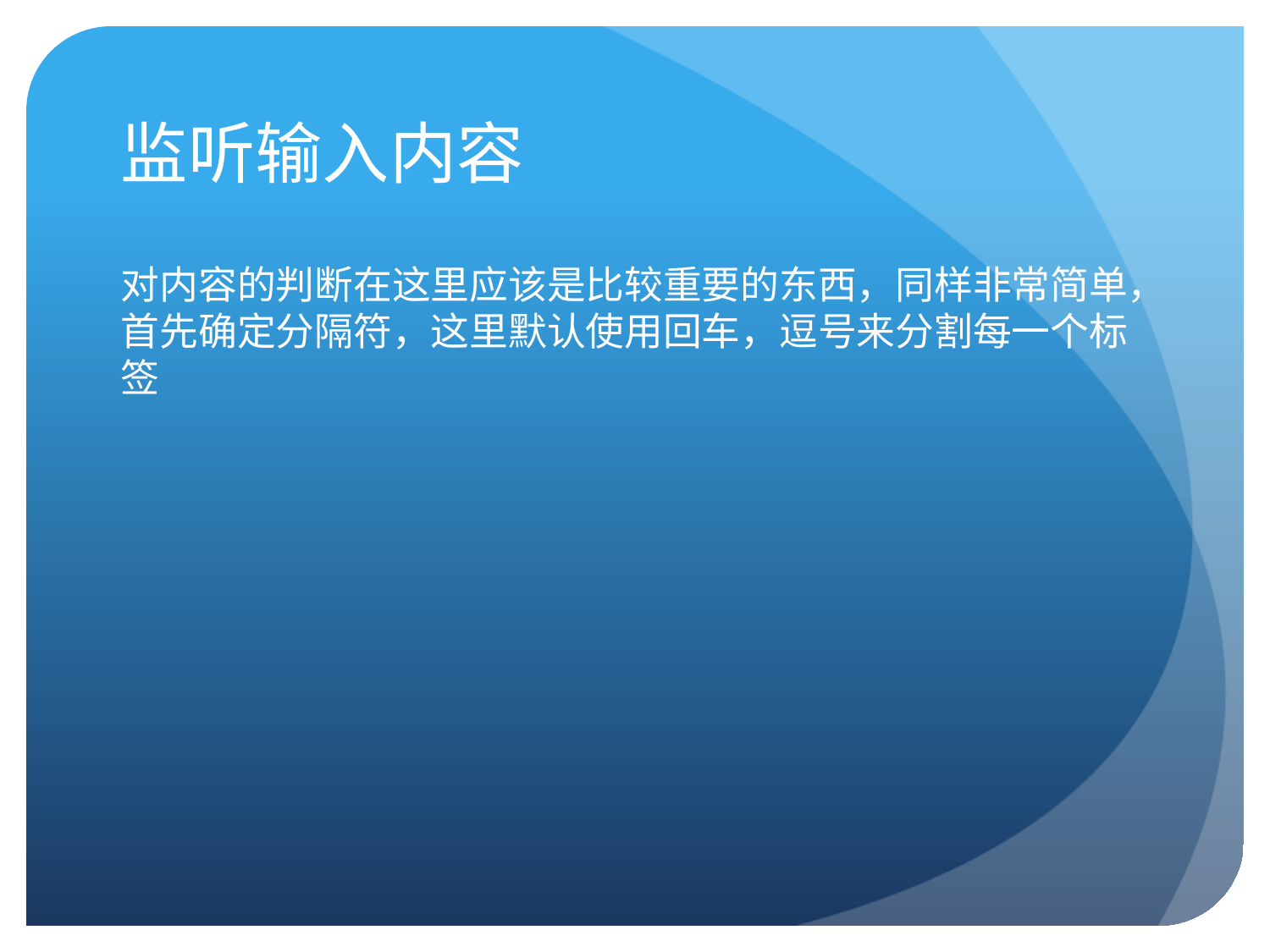

# 监听输入内容
对内容的判断在这里应该是比较重要的东西，同样非常简单，首先确定分隔符，这里默认使用回车，逗号来分割每一个标签